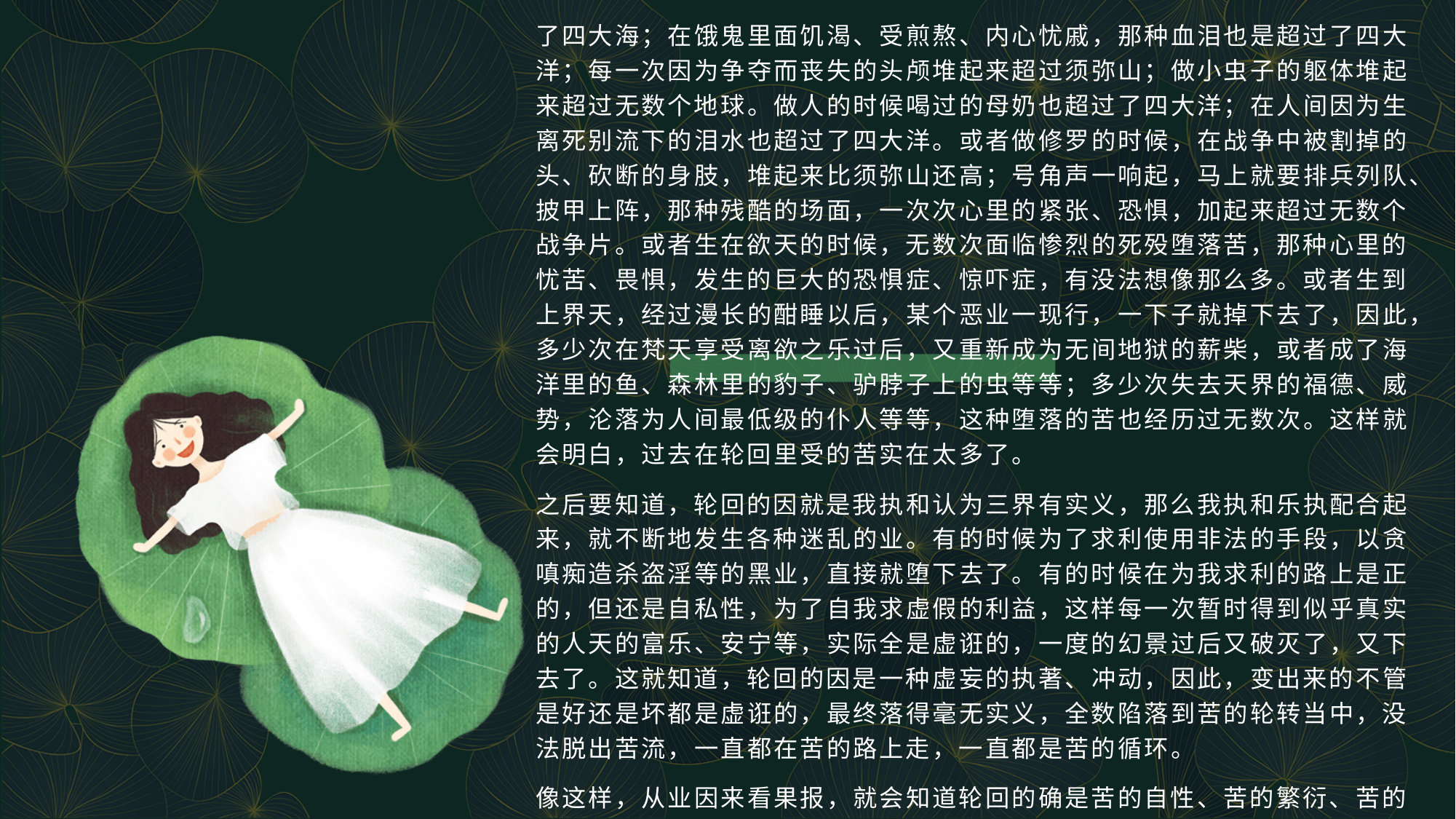

了四大海；在饿鬼里面饥渴、受煎熬、内心忧戚，那种血泪也是超过了四大洋；每一次因为争夺而丧失的头颅堆起来超过须弥山；做小虫子的躯体堆起来超过无数个地球。做人的时候喝过的母奶也超过了四大洋；在人间因为生离死别流下的泪水也超过了四大洋。或者做修罗的时候，在战争中被割掉的头、砍断的身肢，堆起来比须弥山还高；号角声一响起，马上就要排兵列队、披甲上阵，那种残酷的场面，一次次心里的紧张、恐惧，加起来超过无数个战争片。或者生在欲天的时候，无数次面临惨烈的死殁堕落苦，那种心里的忧苦、畏惧，发生的巨大的恐惧症、惊吓症，有没法想像那么多。或者生到上界天，经过漫长的酣睡以后，某个恶业一现行，一下子就掉下去了，因此，多少次在梵天享受离欲之乐过后，又重新成为无间地狱的薪柴，或者成了海洋里的鱼、森林里的豹子、驴脖子上的虫等等；多少次失去天界的福德、威势，沦落为人间最低级的仆人等等，这种堕落的苦也经历过无数次。这样就会明白，过去在轮回里受的苦实在太多了。
之后要知道，轮回的因就是我执和认为三界有实义，那么我执和乐执配合起来，就不断地发生各种迷乱的业。有的时候为了求利使用非法的手段，以贪嗔痴造杀盗淫等的黑业，直接就堕下去了。有的时候在为我求利的路上是正的，但还是自私性，为了自我求虚假的利益，这样每一次暂时得到似乎真实的人天的富乐、安宁等，实际全是虚诳的，一度的幻景过后又破灭了，又下去了。这就知道，轮回的因是一种虚妄的执著、冲动，因此，变出来的不管是好还是坏都是虚诳的，最终落得毫无实义，全数陷落到苦的轮转当中，没法脱出苦流，一直都在苦的路上走，一直都是苦的循环。
像这样，从业因来看果报，就会知道轮回的确是苦的自性、苦的繁衍、苦的